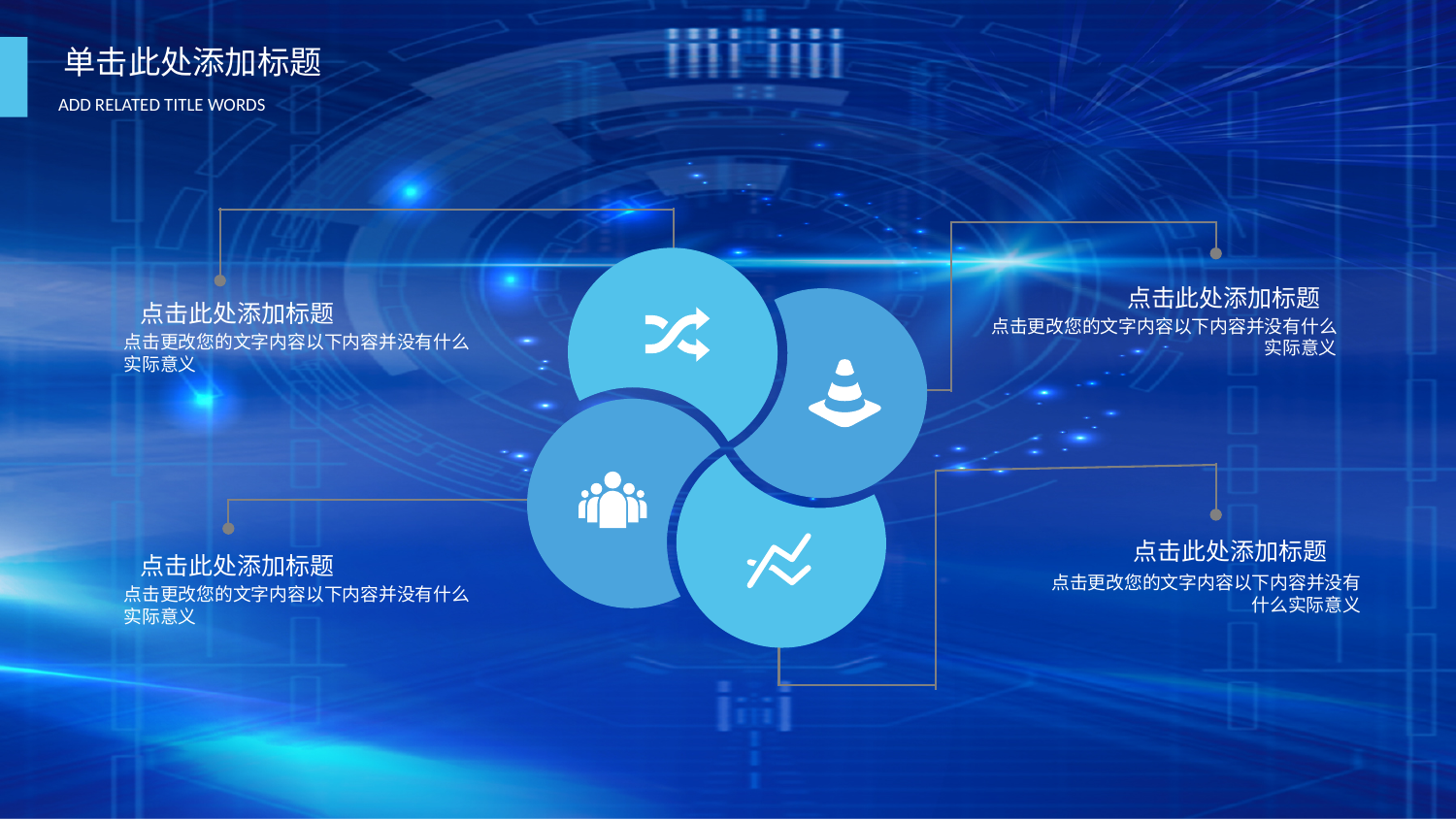

点击此处添加标题
点击更改您的文字内容以下内容并没有什么实际意义
点击此处添加标题
点击更改您的文字内容以下内容并没有什么实际意义
点击此处添加标题
点击更改您的文字内容以下内容并没有什么实际意义
点击此处添加标题
点击更改您的文字内容以下内容并没有什么实际意义